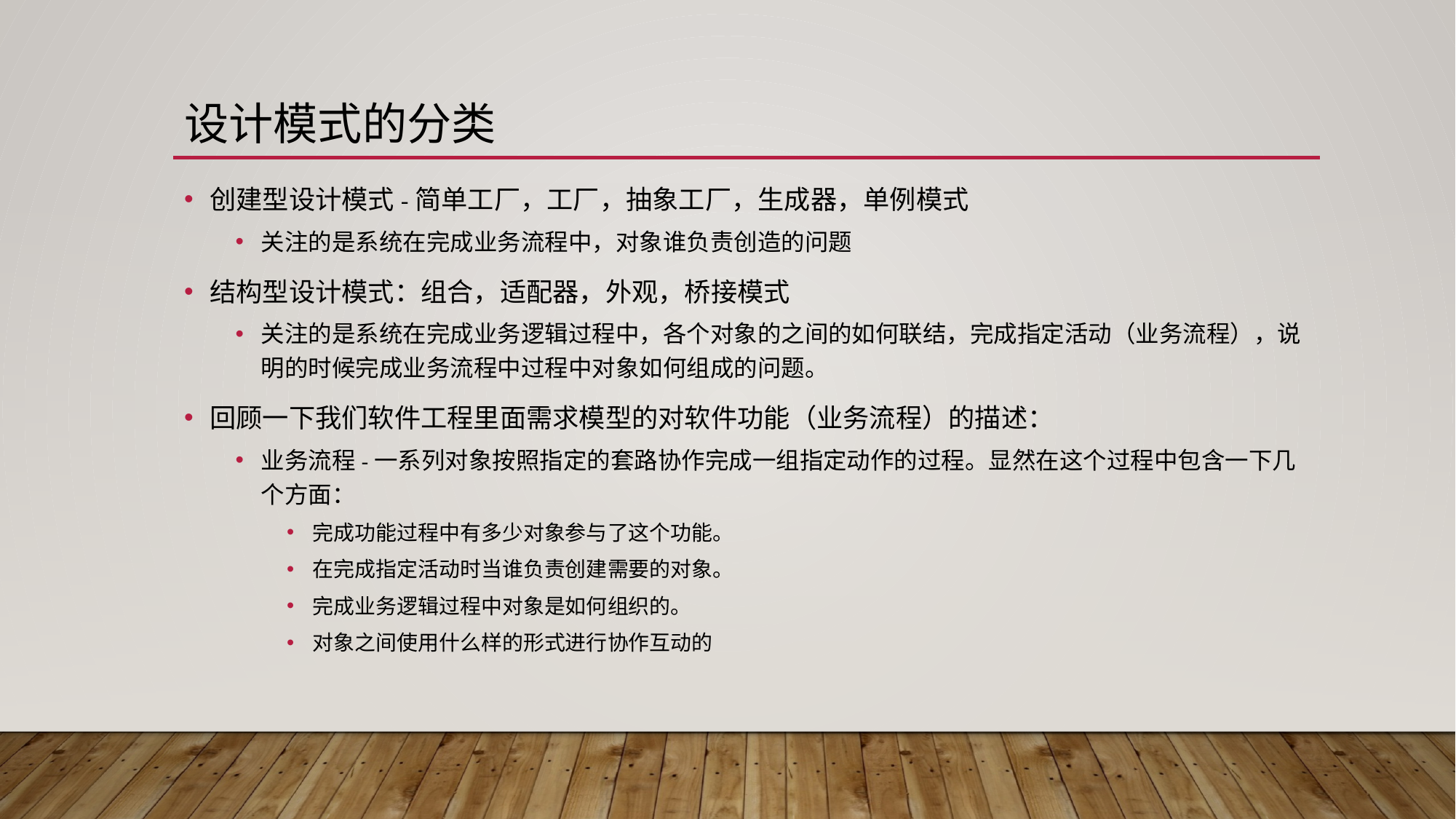

# 设计模式的分类
创建型设计模式-简单工厂，工厂，抽象工厂，生成器，单例模式
关注的是系统在完成业务流程中，对象谁负责创造的问题
结构型设计模式：组合，适配器，外观，桥接模式
关注的是系统在完成业务逻辑过程中，各个对象的之间的如何联结，完成指定活动（业务流程），说明的时候完成业务流程中过程中对象如何组成的问题。
回顾一下我们软件工程里面需求模型的对软件功能（业务流程）的描述：
业务流程-一系列对象按照指定的套路协作完成一组指定动作的过程。显然在这个过程中包含一下几个方面：
完成功能过程中有多少对象参与了这个功能。
在完成指定活动时当谁负责创建需要的对象。
完成业务逻辑过程中对象是如何组织的。
对象之间使用什么样的形式进行协作互动的